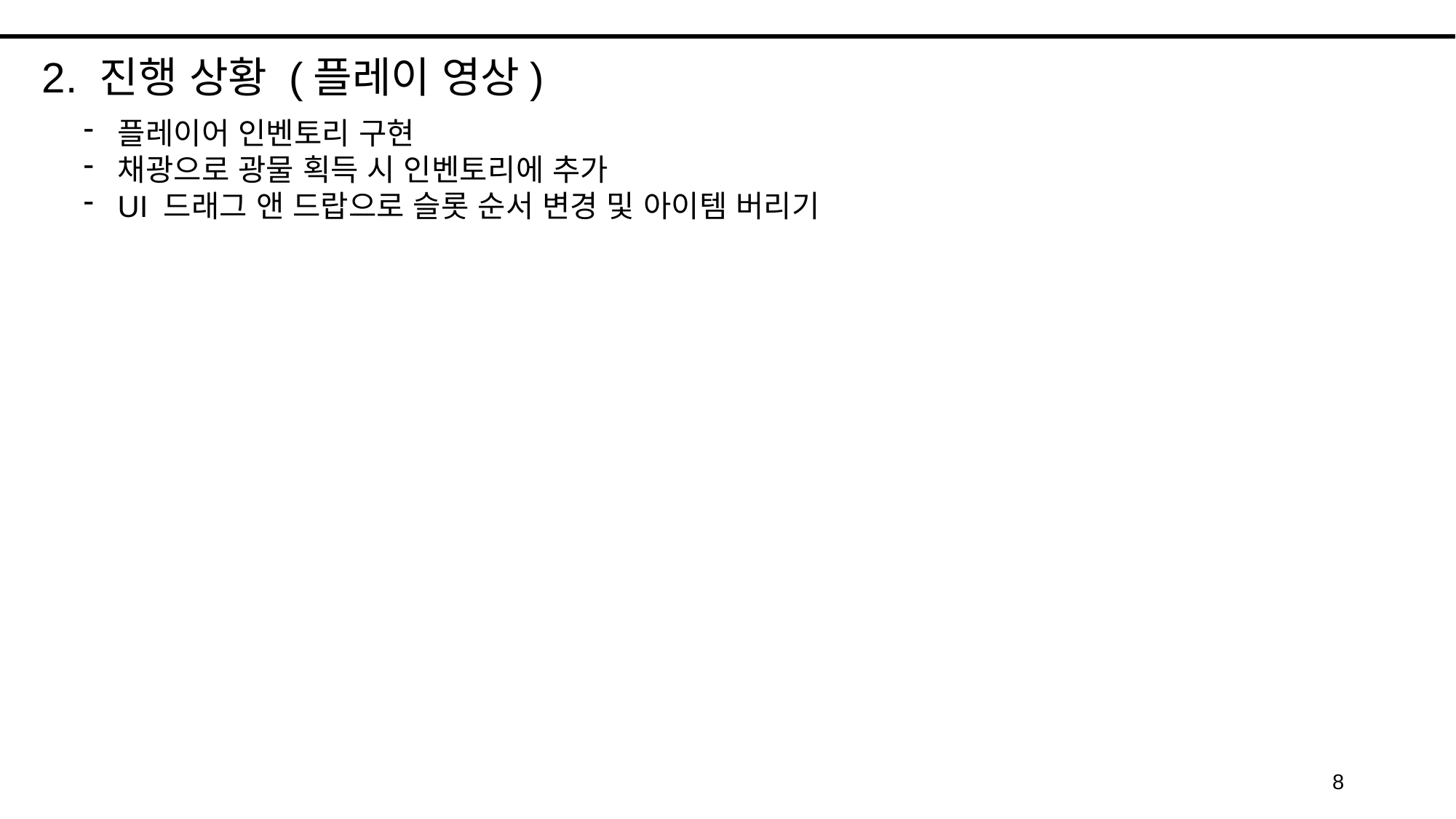

2. 진행 상황 (플레이 영상)
플레이어 인벤토리 구현
채광으로 광물 획득 시 인벤토리에 추가
UI 드래그 앤 드랍으로 슬롯 순서 변경 및 아이템 버리기
8